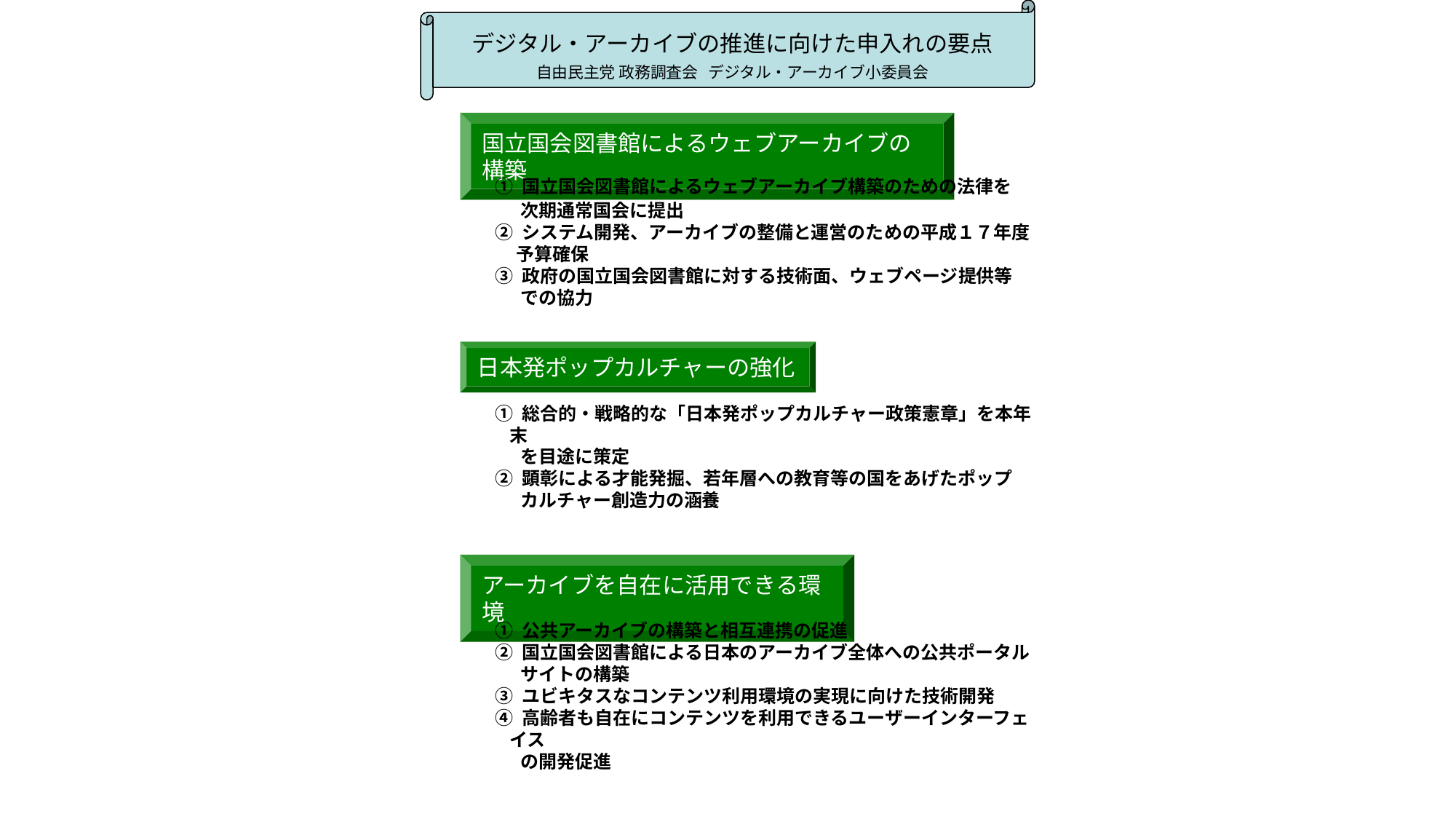

デジタル・アーカイブの推進に向けた申入れの要点
自由民主党 政務調査会   デジタル・アーカイブ小委員会
国立国会図書館によるウェブアーカイブの構築
  ① 国立国会図書館によるウェブアーカイブ構築のための法律を
       次期通常国会に提出
  ② システム開発、アーカイブの整備と運営のための平成１７年度
      予算確保
  ③ 政府の国立国会図書館に対する技術面、ウェブページ提供等
       での協力
日本発ポップカルチャーの強化
  ① 総合的・戦略的な「日本発ポップカルチャー政策憲章」を本年末
       を目途に策定
  ② 顕彰による才能発掘、若年層への教育等の国をあげたポップ
       カルチャー創造力の涵養
アーカイブを自在に活用できる環境
  ① 公共アーカイブの構築と相互連携の促進
  ② 国立国会図書館による日本のアーカイブ全体への公共ポータル
       サイトの構築
  ③ ユビキタスなコンテンツ利用環境の実現に向けた技術開発
  ④ 高齢者も自在にコンテンツを利用できるユーザーインターフェイス
       の開発促進